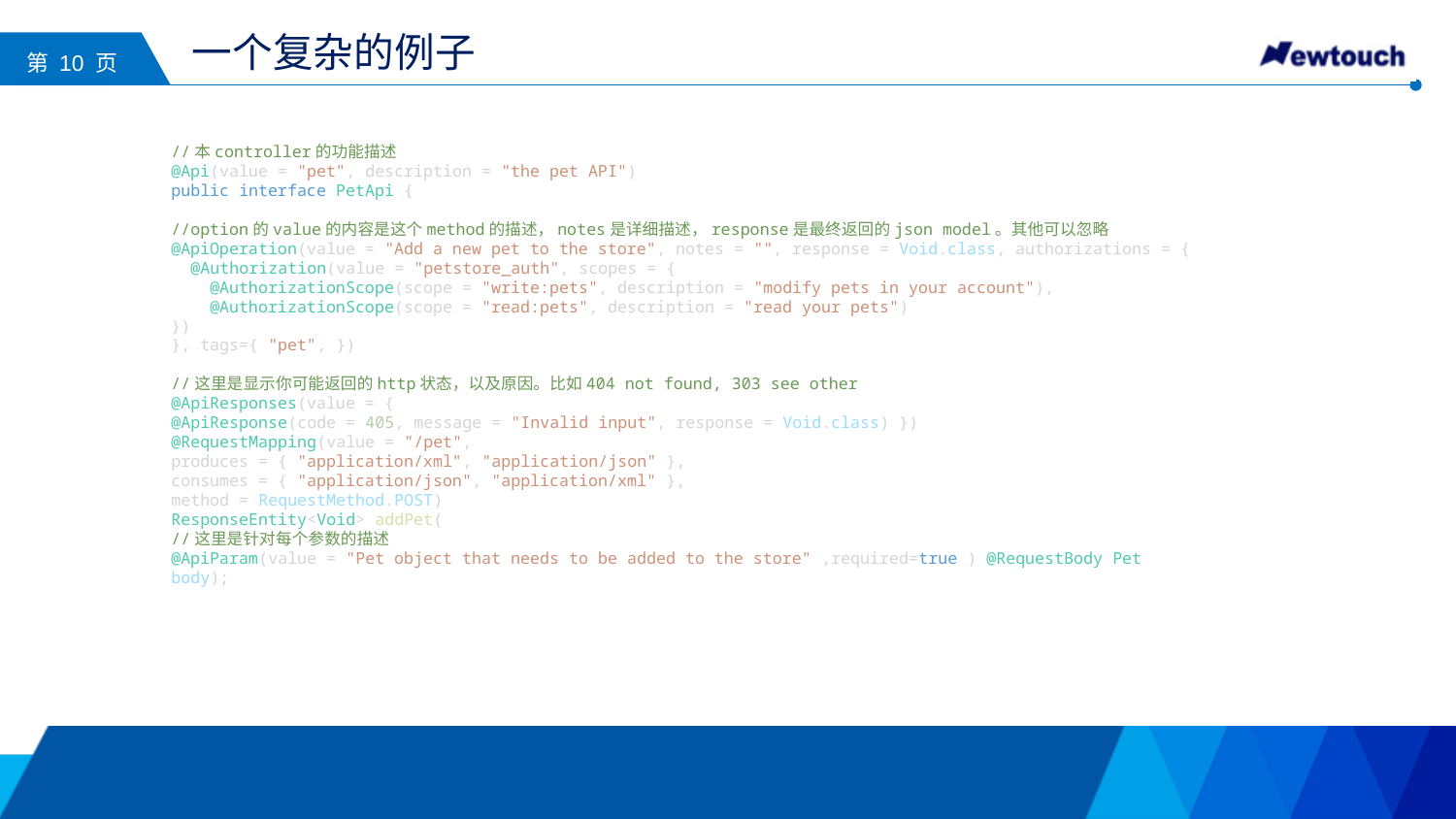

# 一个复杂的例子
//本controller的功能描述
@Api(value = "pet", description = "the pet API")
public interface PetApi {
//option的value的内容是这个method的描述，notes是详细描述，response是最终返回的json model。其他可以忽略
@ApiOperation(value = "Add a new pet to the store", notes = "", response = Void.class, authorizations = {
  @Authorization(value = "petstore_auth", scopes = {
    @AuthorizationScope(scope = "write:pets", description = "modify pets in your account"),
    @AuthorizationScope(scope = "read:pets", description = "read your pets")
})
}, tags={ "pet", })
//这里是显示你可能返回的http状态，以及原因。比如404 not found, 303 see other
@ApiResponses(value = {
@ApiResponse(code = 405, message = "Invalid input", response = Void.class) })
@RequestMapping(value = "/pet",
produces = { "application/xml", "application/json" },
consumes = { "application/json", "application/xml" },
method = RequestMethod.POST)
ResponseEntity<Void> addPet(
//这里是针对每个参数的描述
@ApiParam(value = "Pet object that needs to be added to the store" ,required=true ) @RequestBody Pet body);